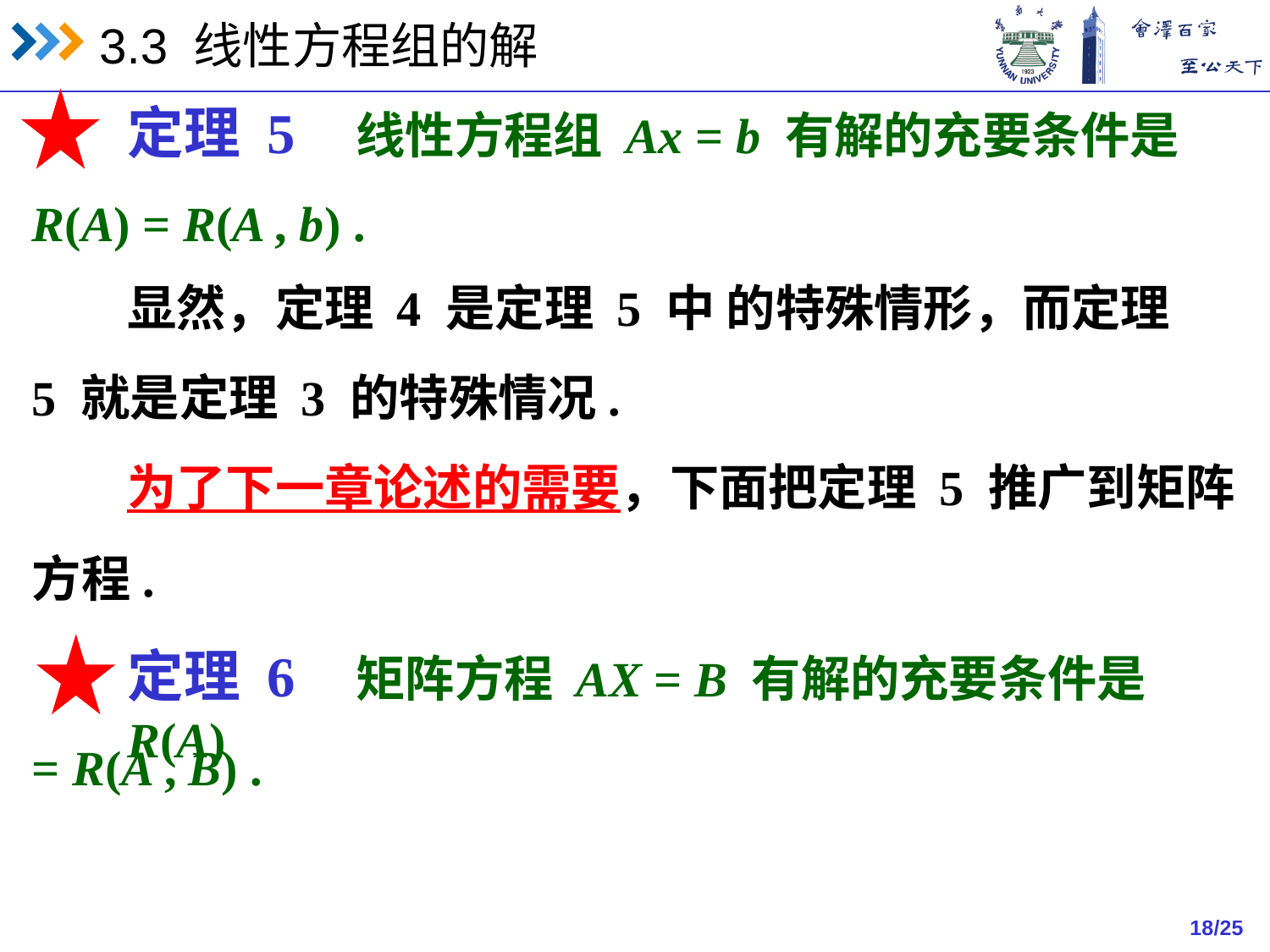

定理 5    线性方程组 Ax = b 有解的充要条件是
R(A) = R(A , b) .
显然，定理 4 是定理 5 中 的特殊情形，而定理
5 就是定理 3 的特殊情况.
为了下一章论述的需要，下面把定理 5 推广到矩阵
方程.

定理 6    矩阵方程 AX = B 有解的充要条件是 R(A)
= R(A , B) .